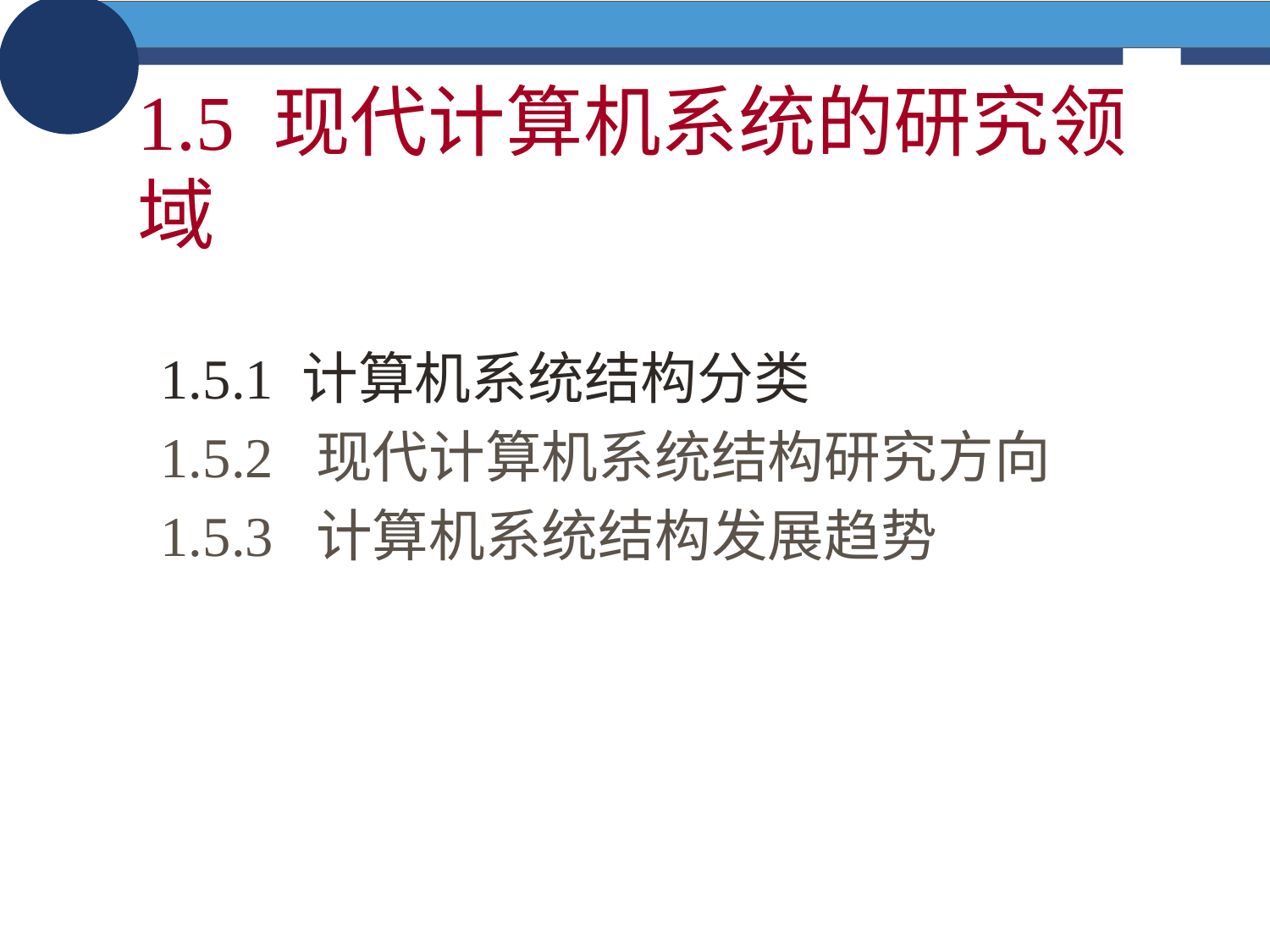

1.5 现代计算机系统的研究领域
1.5.1 计算机系统结构分类
1.5.2  现代计算机系统结构研究方向
1.5.3  计算机系统结构发展趋势